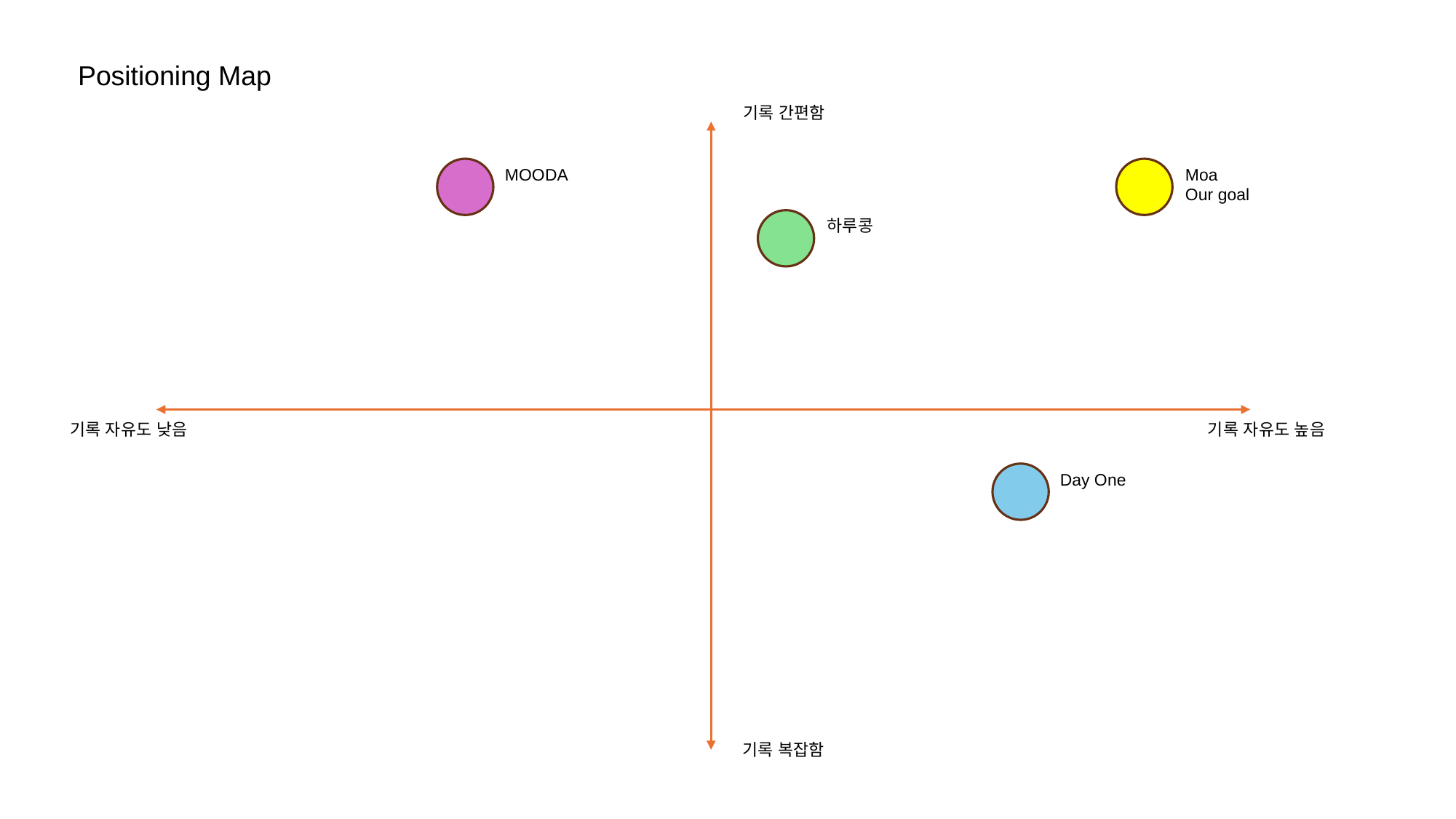

Positioning Map
기록 간편함

MOODA

Moa
Our goal

하루콩
기록 자유도 낮음
기록 자유도 높음

Day One
기록 복잡함